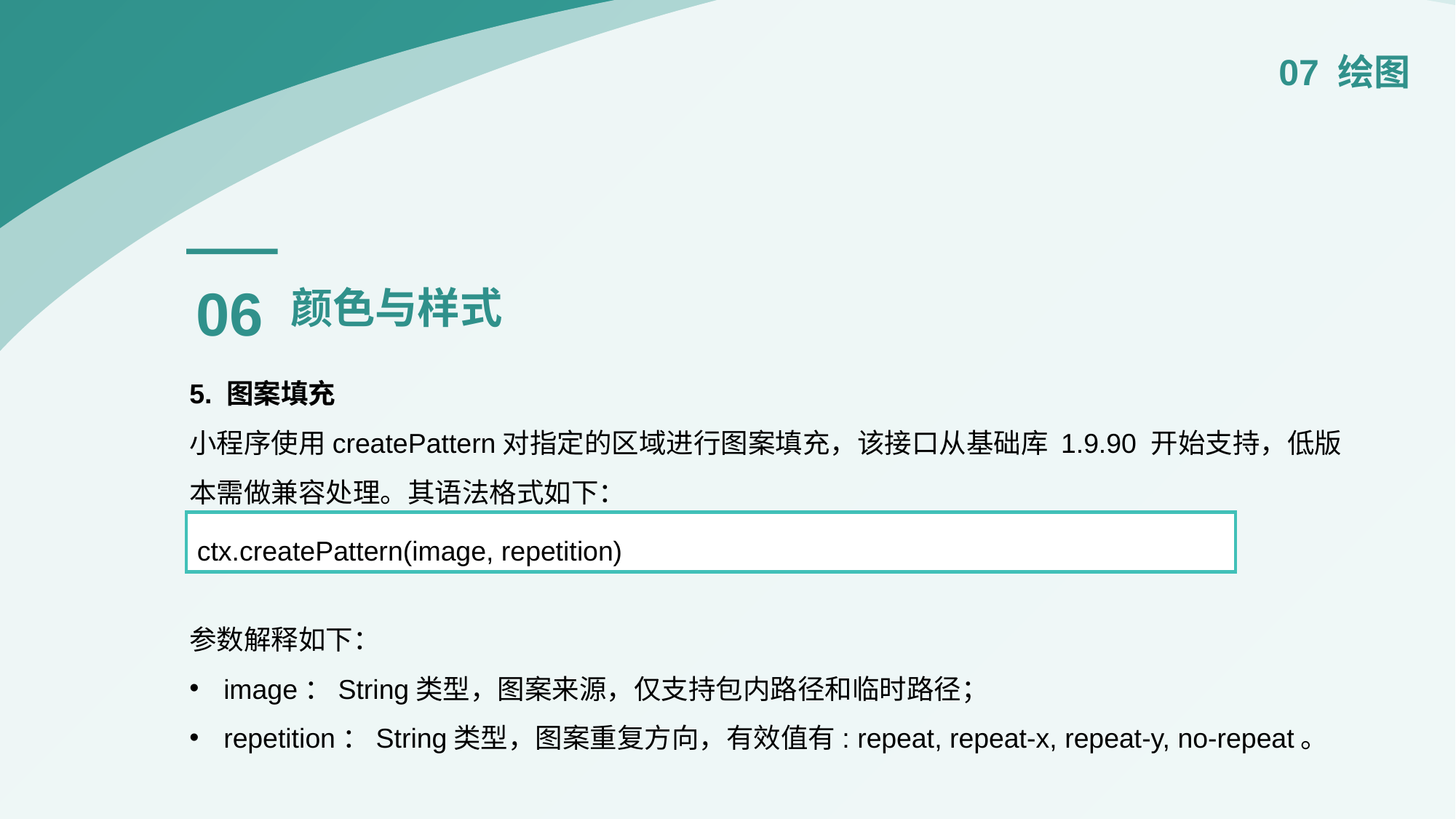

07 绘图
06

颜色与样式
5. 图案填充
小程序使用createPattern对指定的区域进行图案填充，该接口从基础库 1.9.90 开始支持，低版本需做兼容处理。其语法格式如下：

参数解释如下：
image：String类型，图案来源，仅支持包内路径和临时路径；
repetition：String类型，图案重复方向，有效值有: repeat, repeat-x, repeat-y, no-repeat。
ctx.createPattern(image, repetition)